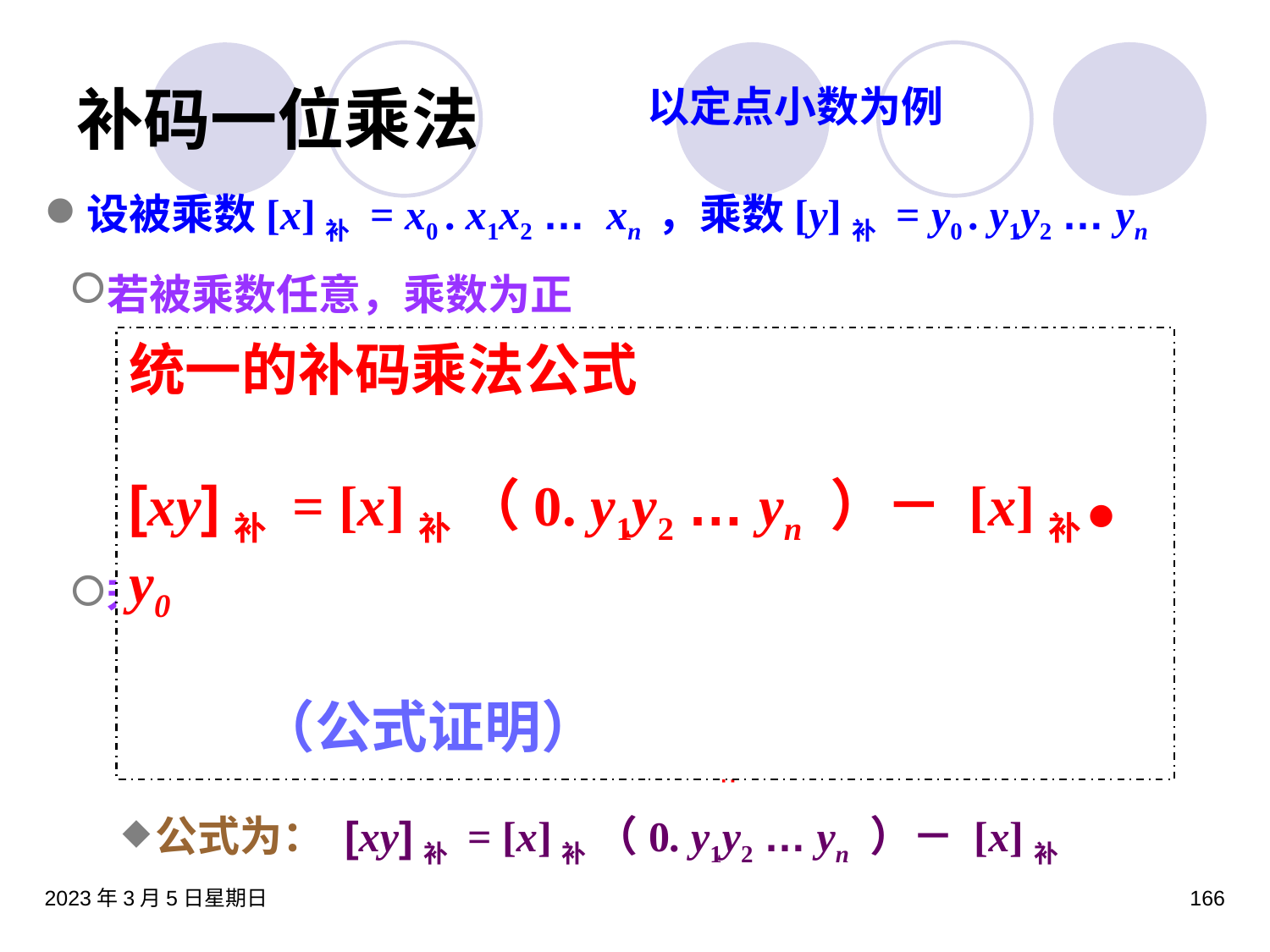

# 补码一位乘法
以定点小数为例
设被乘数[x]补 = x0 . x1x2 …  xn ，乘数[y]补 = y0 . y1y2 … yn
若被乘数任意，乘数为正
同原码乘法规则，但加法和移位操作按补码规则运算；
乘积的符号自然形成；
公式为：[xy]补 = [x]补 （0. y1y2 … yn ）
若被乘数任意，乘数为负
乘数[y]补，去掉符号位，操作同 ① ；
运算完成后，需对结果加[–x]补校正；
公式为： [xy]补 = [x]补 （0. y1y2 … yn ）－ [x]补
统一的补码乘法公式

[xy]补 = [x]补 （0. y1y2 … yn ）－ [x]补 ● y0

         （公式证明）
算术移位
——无需校正
2023年3月5日星期日
166